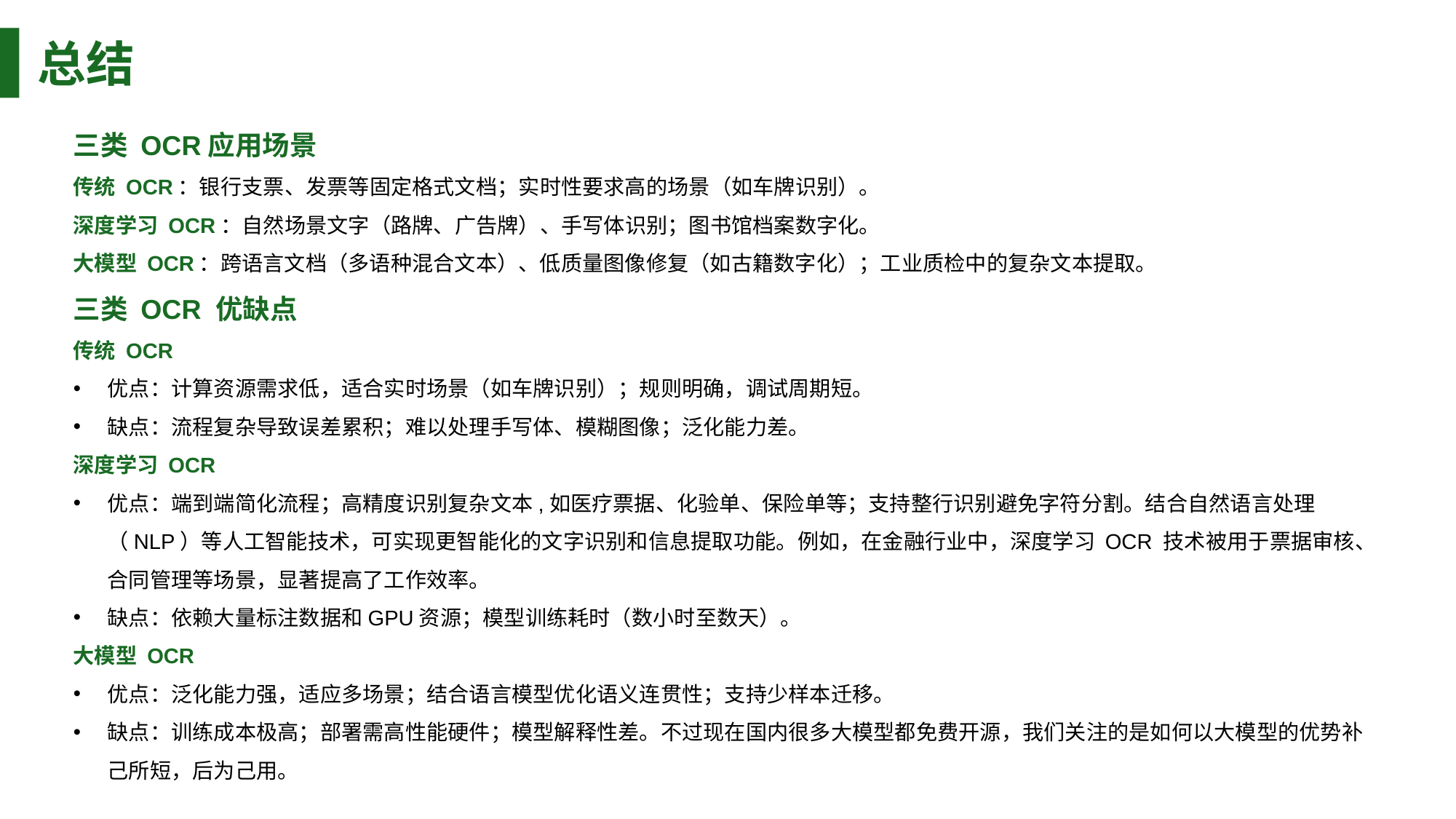

总结
三类 OCR应用场景
传统 OCR：银行支票、发票等固定格式文档；实时性要求高的场景（如车牌识别）。
深度学习 OCR：自然场景文字（路牌、广告牌）、手写体识别；图书馆档案数字化。
大模型 OCR：跨语言文档（多语种混合文本）、低质量图像修复（如古籍数字化）；工业质检中的复杂文本提取。
三类 OCR 优缺点
传统 OCR
优点：计算资源需求低，适合实时场景（如车牌识别）；规则明确，调试周期短。
缺点：流程复杂导致误差累积；难以处理手写体、模糊图像；泛化能力差。
深度学习 OCR
优点：端到端简化流程；高精度识别复杂文本,如医疗票据、化验单、保险单等；支持整行识别避免字符分割。结合自然语言处理（NLP）等人工智能技术，可实现更智能化的文字识别和信息提取功能。例如，在金融行业中，深度学习 OCR 技术被用于票据审核、合同管理等场景，显著提高了工作效率。
缺点：依赖大量标注数据和GPU资源；模型训练耗时（数小时至数天）。
大模型 OCR
优点：泛化能力强，适应多场景；结合语言模型优化语义连贯性；支持少样本迁移。
缺点：训练成本极高；部署需高性能硬件；模型解释性差。不过现在国内很多大模型都免费开源，我们关注的是如何以大模型的优势补己所短，后为己用。